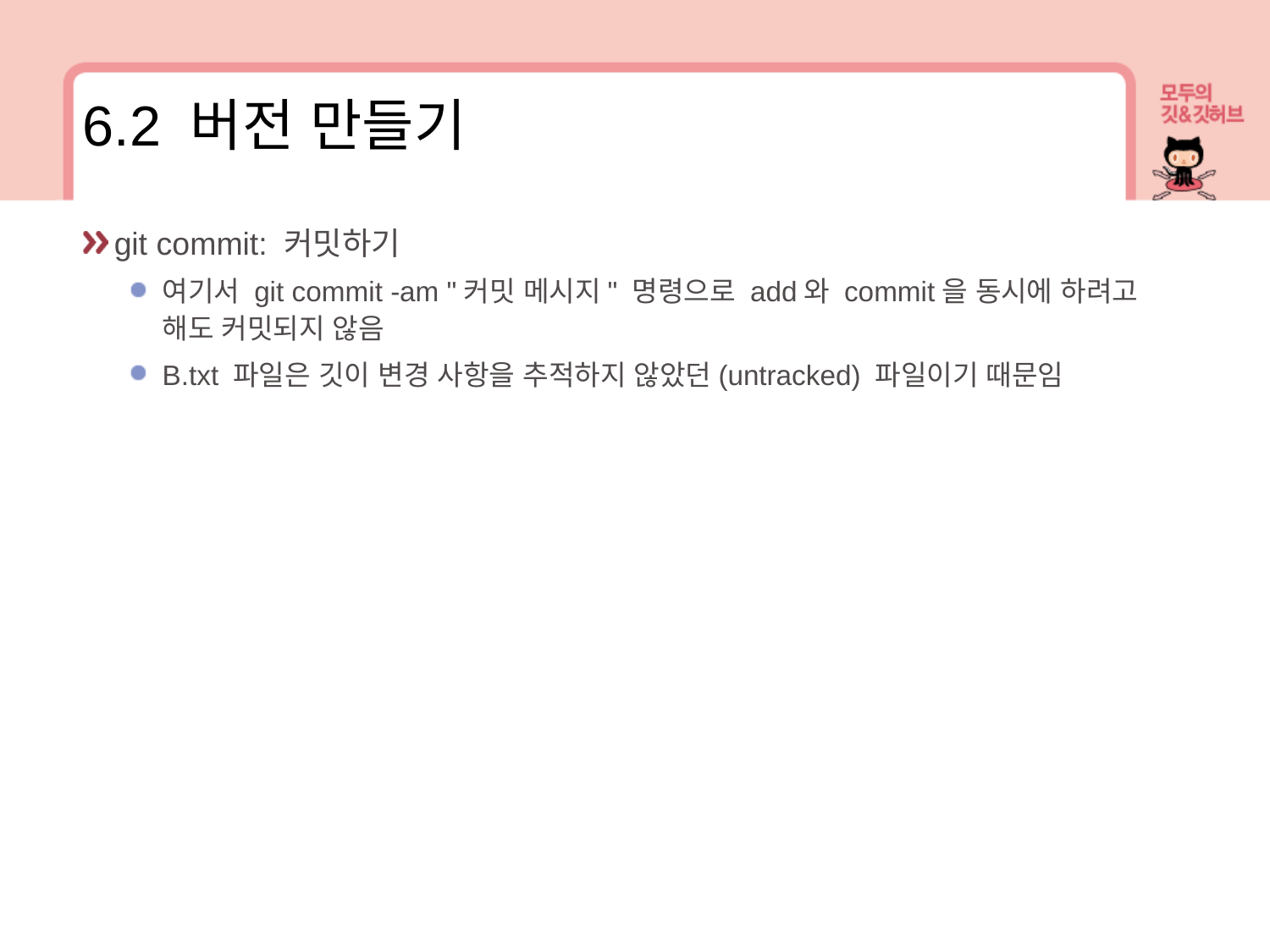

6.2 버전 만들기
git commit: 커밋하기
여기서 git commit -am "커밋 메시지" 명령으로 add와 commit을 동시에 하려고 해도 커밋되지 않음
B.txt 파일은 깃이 변경 사항을 추적하지 않았던(untracked) 파일이기 때문임